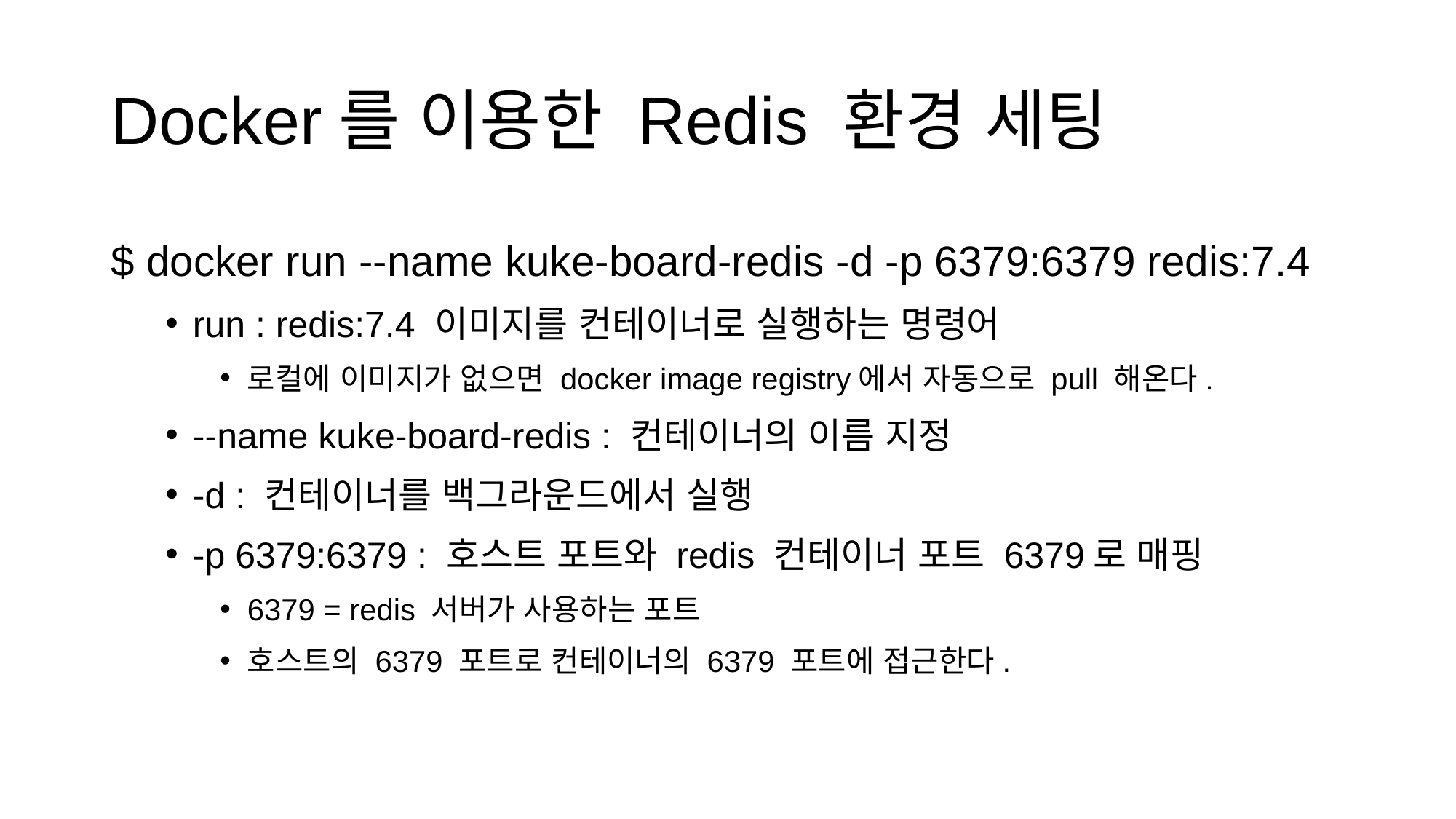

# Docker를 이용한 Redis 환경 세팅
$ docker run --name kuke-board-redis -d -p 6379:6379 redis:7.4
run : redis:7.4 이미지를 컨테이너로 실행하는 명령어
로컬에 이미지가 없으면 docker image registry에서 자동으로 pull 해온다.
--name kuke-board-redis : 컨테이너의 이름 지정
-d : 컨테이너를 백그라운드에서 실행
-p 6379:6379 : 호스트 포트와 redis 컨테이너 포트 6379로 매핑
6379 = redis 서버가 사용하는 포트
호스트의 6379 포트로 컨테이너의 6379 포트에 접근한다.